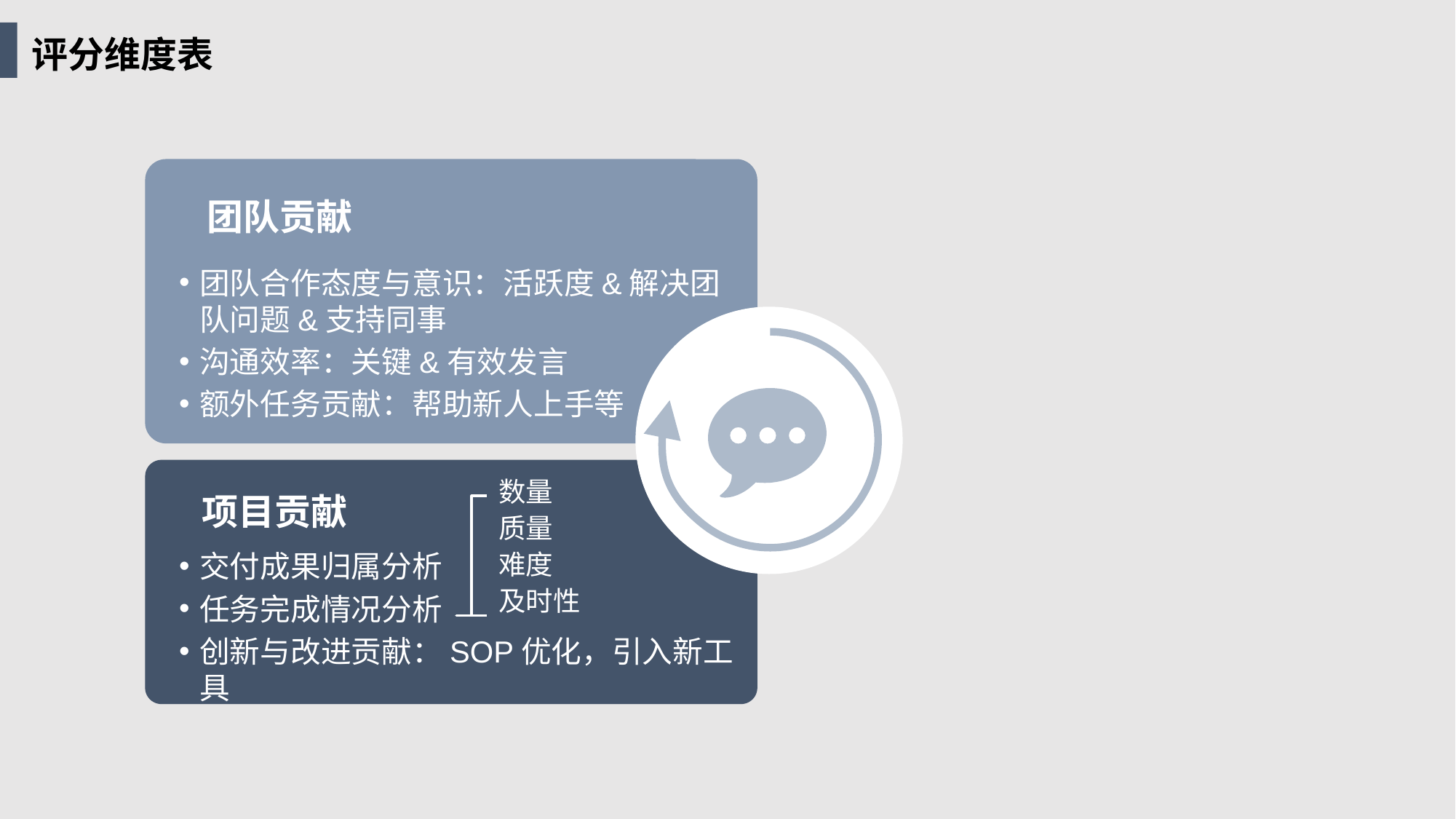

评分维度表

团队贡献

团队合作态度与意识：活跃度&解决团队问题&支持同事
沟通效率：关键&有效发言
额外任务贡献：帮助新人上手等

数量
质量
难度
及时性
项目贡献

交付成果归属分析
任务完成情况分析
创新与改进贡献：SOP优化，引入新工具